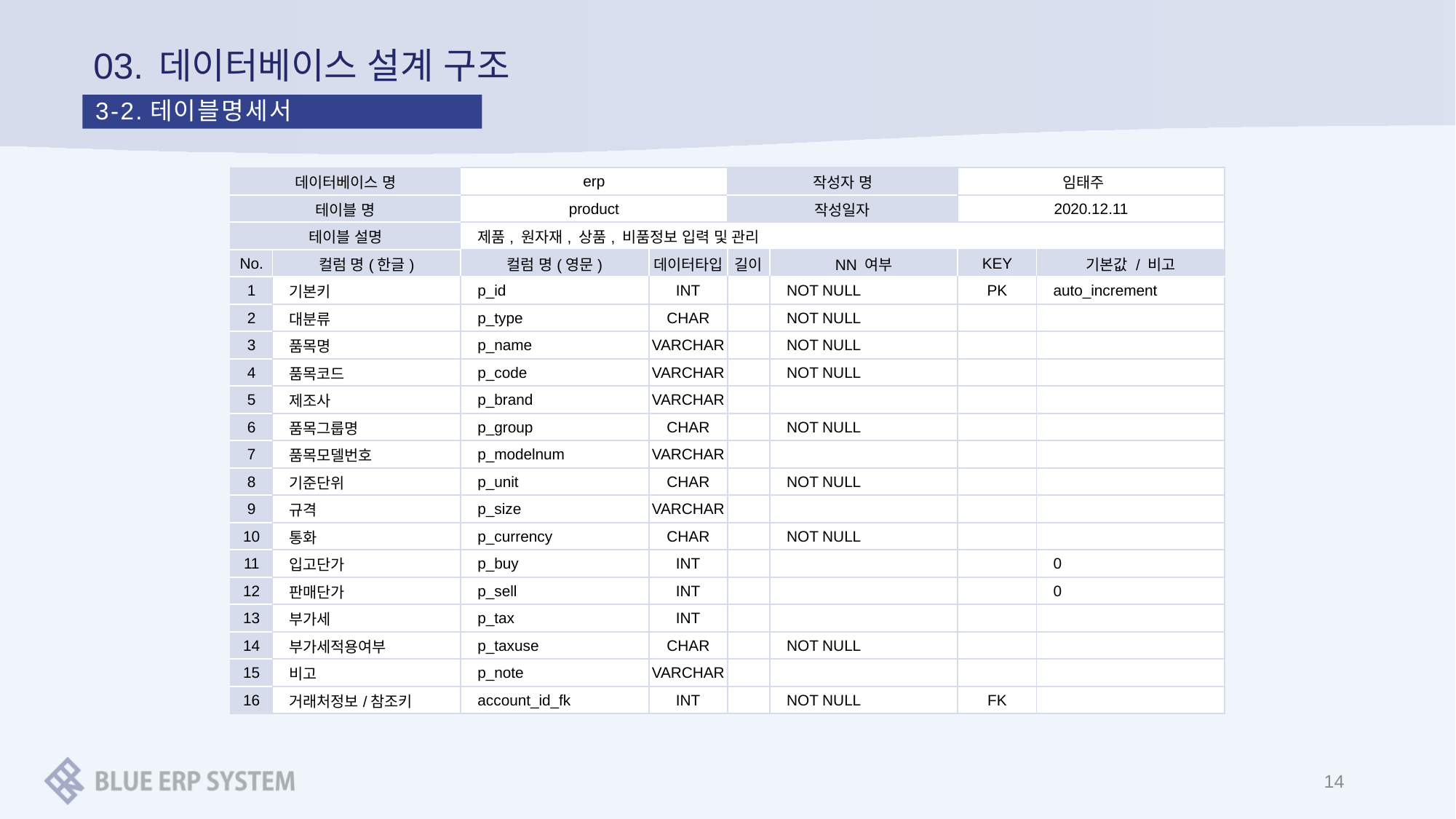

# 03. 데이터베이스 설계 구조
3-2.테이블명세서
| 데이터베이스 명 |  | erp |  | 작성자 명 |  | 임태주 |  |
| --- | --- | --- | --- | --- | --- | --- | --- |
| 테이블 명 |  | product |  | 작성일자 |  | 2020.12.11 |  |
| 테이블 설명 |  | 제품, 원자재, 상품, 비품정보 입력 및 관리 |  |  |  |  |  |
| No. | 컬럼 명(한글) | 컬럼 명(영문) | 데이터타입 | 길이 | NN 여부 | KEY | 기본값 / 비고 |
| 1 | 기본키 | p\_id | INT |  | NOT NULL | PK | auto\_increment |
| 2 | 대분류 | p\_type | CHAR |  | NOT NULL |  |  |
| 3 | 품목명 | p\_name | VARCHAR |  | NOT NULL |  |  |
| 4 | 품목코드 | p\_code | VARCHAR |  | NOT NULL |  |  |
| 5 | 제조사 | p\_brand | VARCHAR |  |  |  |  |
| 6 | 품목그룹명 | p\_group | CHAR |  | NOT NULL |  |  |
| 7 | 품목모델번호 | p\_modelnum | VARCHAR |  |  |  |  |
| 8 | 기준단위 | p\_unit | CHAR |  | NOT NULL |  |  |
| 9 | 규격 | p\_size | VARCHAR |  |  |  |  |
| 10 | 통화 | p\_currency | CHAR |  | NOT NULL |  |  |
| 11 | 입고단가 | p\_buy | INT |  |  |  | 0 |
| 12 | 판매단가 | p\_sell | INT |  |  |  | 0 |
| 13 | 부가세 | p\_tax | INT |  |  |  |  |
| 14 | 부가세적용여부 | p\_taxuse | CHAR |  | NOT NULL |  |  |
| 15 | 비고 | p\_note | VARCHAR |  |  |  |  |
| 16 | 거래처정보/참조키 | account\_id\_fk | INT |  | NOT NULL | FK |  |
14